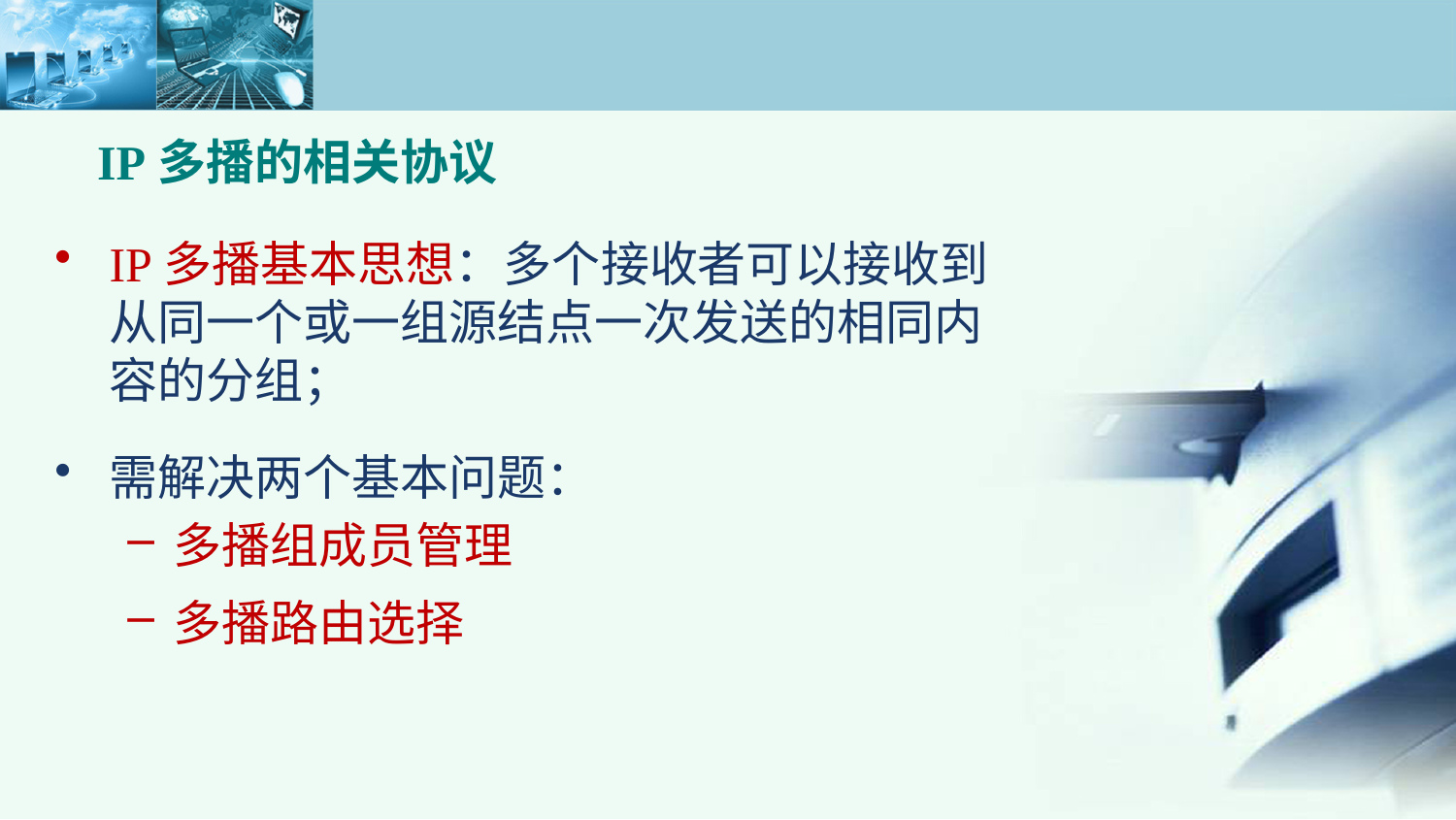

IP多播的相关协议
IP多播基本思想：多个接收者可以接收到从同一个或一组源结点一次发送的相同内容的分组；
需解决两个基本问题：
多播组成员管理
多播路由选择